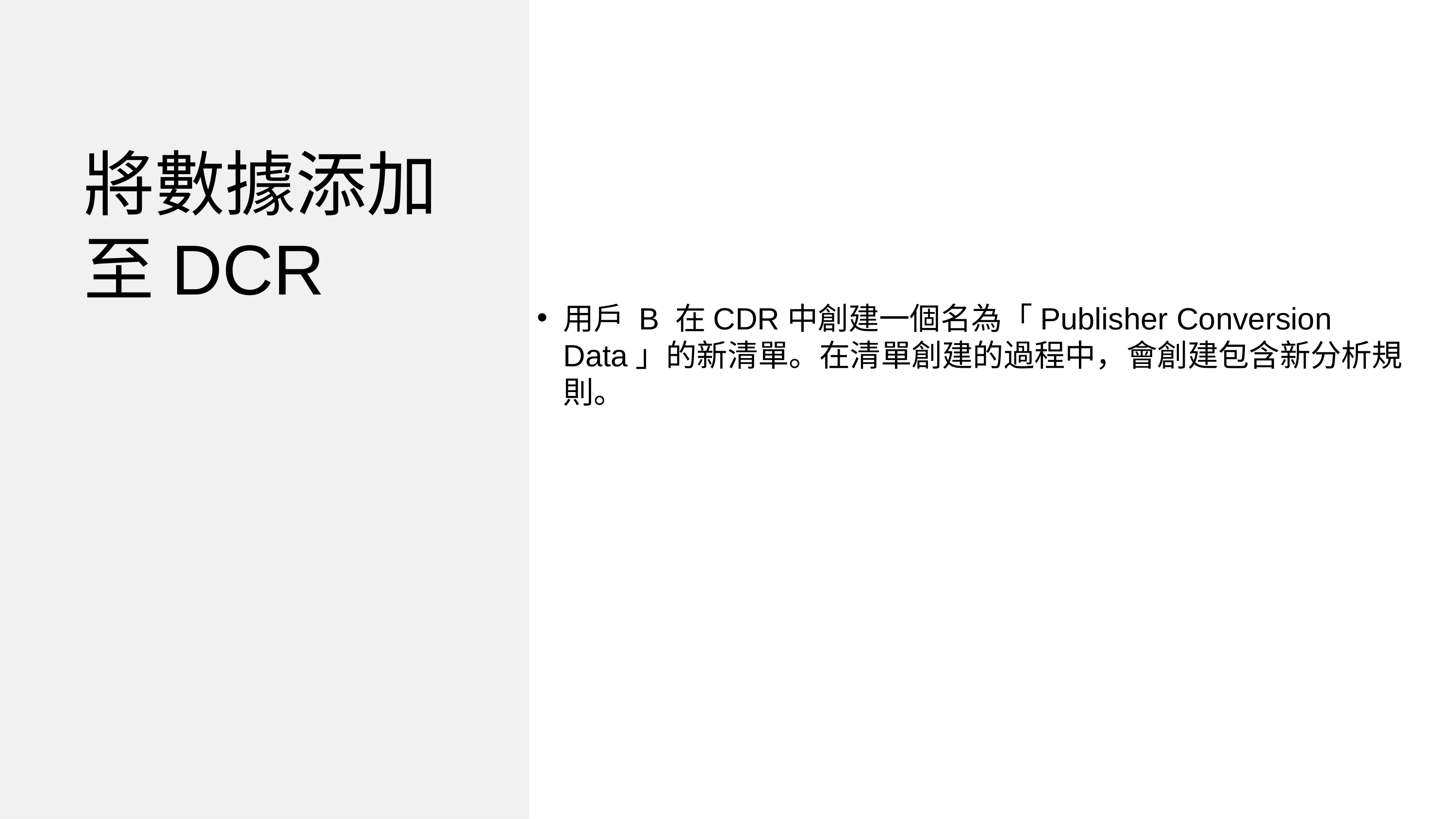

將數據添加至DCR
用戶 B 在CDR中創建一個名為「Publisher Conversion Data」的新清單。在清單創建的過程中，會創建包含新分析規則。